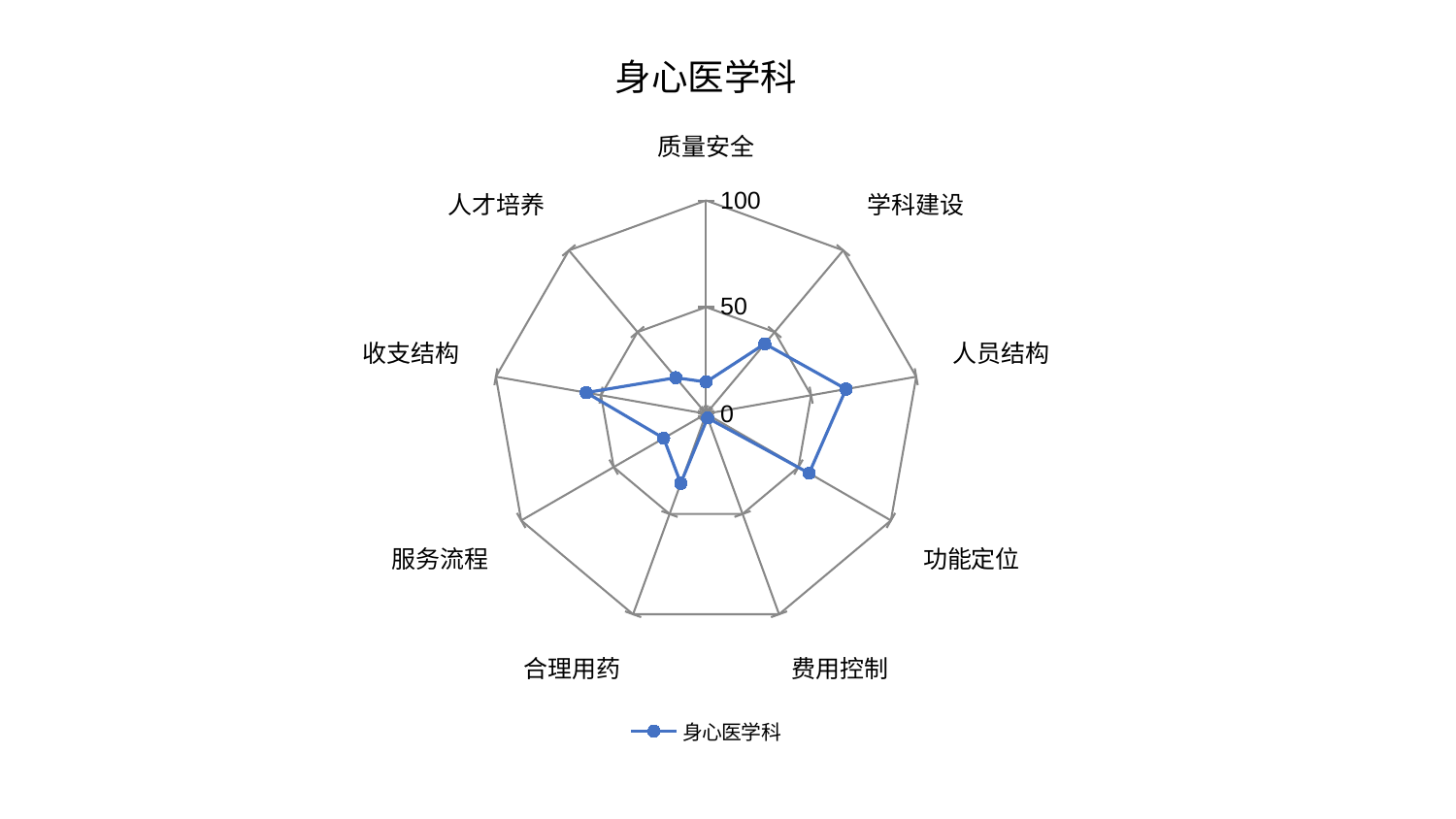

### Chart: 身心医学科

| Category | 身心医学科 |
|---|---|
| 质量安全 | 14.906377499698195 |
| 学科建设 | 42.82599274557842 |
| 人员结构 | 66.59597493858105 |
| 功能定位 | 55.770663141717115 |
| 费用控制 | 2.0975139628754884 |
| 合理用药 | 34.676400404054085 |
| 服务流程 | 22.954456101630065 |
| 收支结构 | 57.01766800918685 |
| 人才培养 | 22.07438228874617 |
76